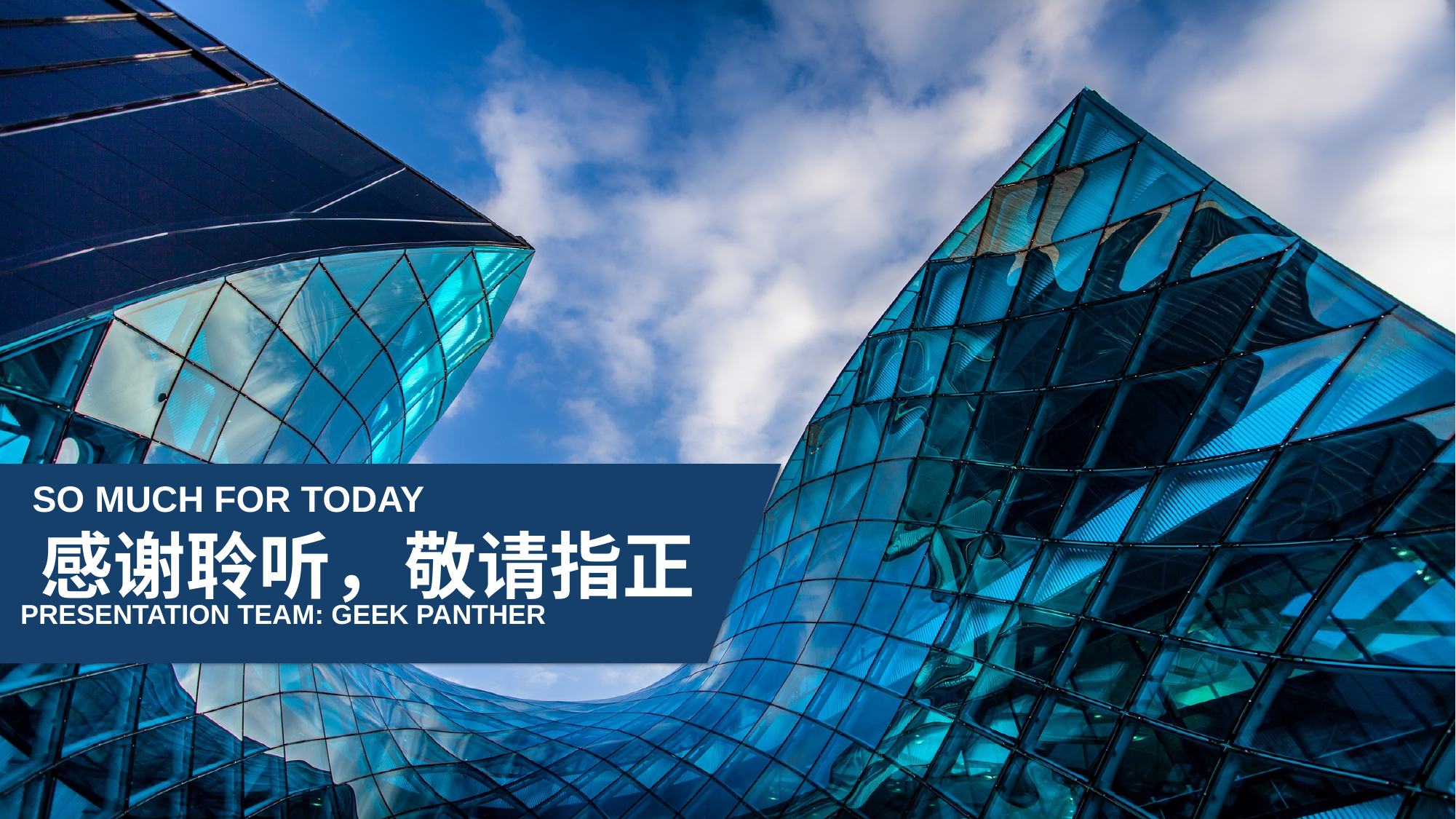

SO MUCH FOR TODAY
感谢聆听，敬请指正
PRESENTATION TEAM: GEEK PANTHER